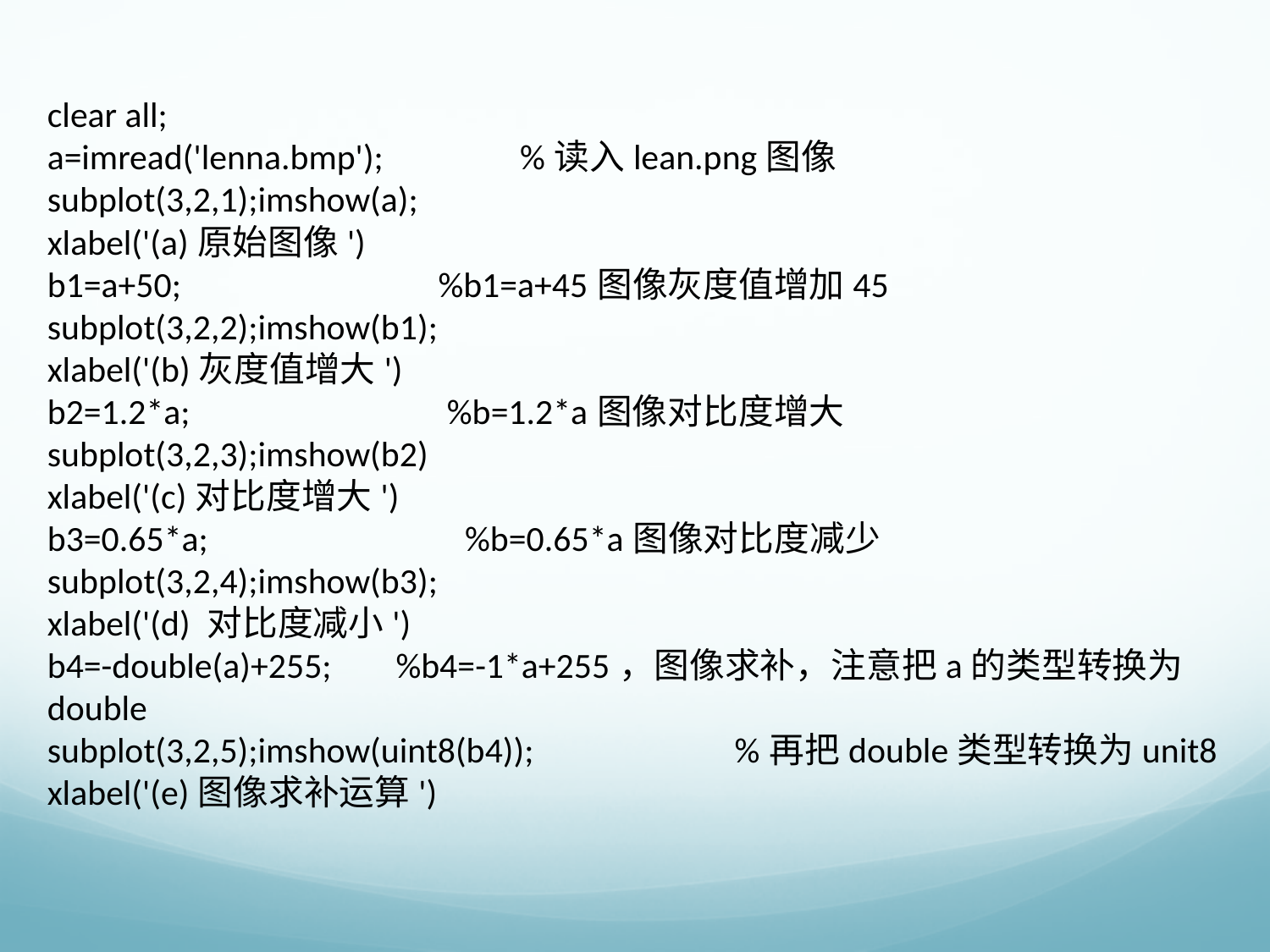

clear all;
a=imread('lenna.bmp');                 %读入lean.png图像
subplot(3,2,1);imshow(a);
xlabel('(a)原始图像')
b1=a+50;                                %b1=a+45图像灰度值增加45
subplot(3,2,2);imshow(b1);
xlabel('(b)灰度值增大')
b2=1.2*a;                                %b=1.2*a图像对比度增大
subplot(3,2,3);imshow(b2)
xlabel('(c)对比度增大')
b3=0.65*a;                                %b=0.65*a图像对比度减少
subplot(3,2,4);imshow(b3);
xlabel('(d) 对比度减小')
b4=-double(a)+255;        %b4=-1*a+255，图像求补，注意把a的类型转换为double
subplot(3,2,5);imshow(uint8(b4));                         %再把double类型转换为unit8
xlabel('(e)图像求补运算')